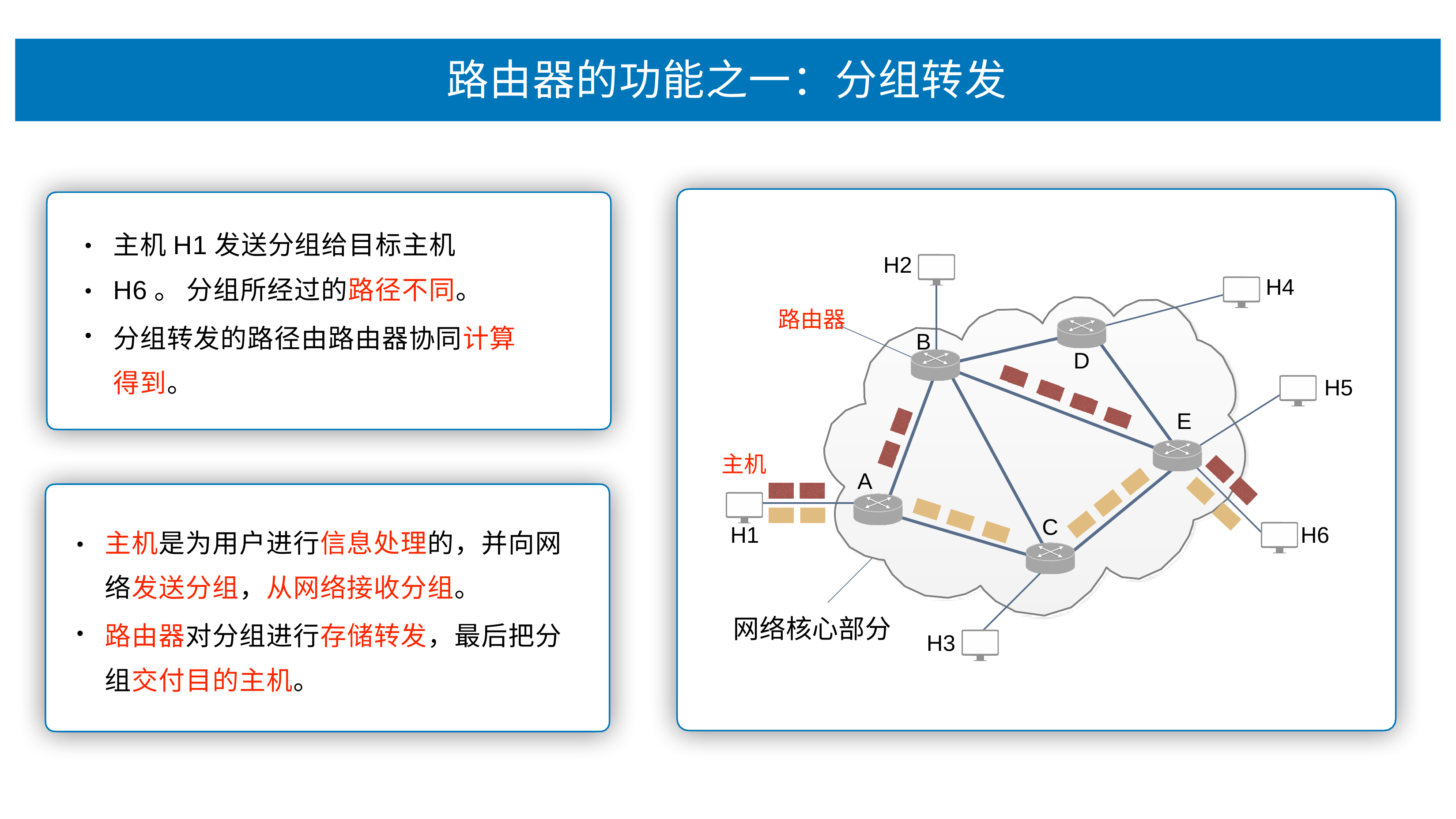

# 路由器的功能之⼀：分组转发

主机H1发送分组给⽬标主机H6。 分组所经过的路径不同。
分组转发的路径由路由器协同计算 得到。
•
H2

H4

•

路由器

•

B

D

H5

E

主机

A

C
主机是为⽤户进⾏信息处理的，并向⽹ 络发送分组，从⽹络接收分组。
路由器对分组进⾏存储转发，最后把分 组交付⽬的主机。

H1
H6

•

⽹络核⼼部分
•
H3